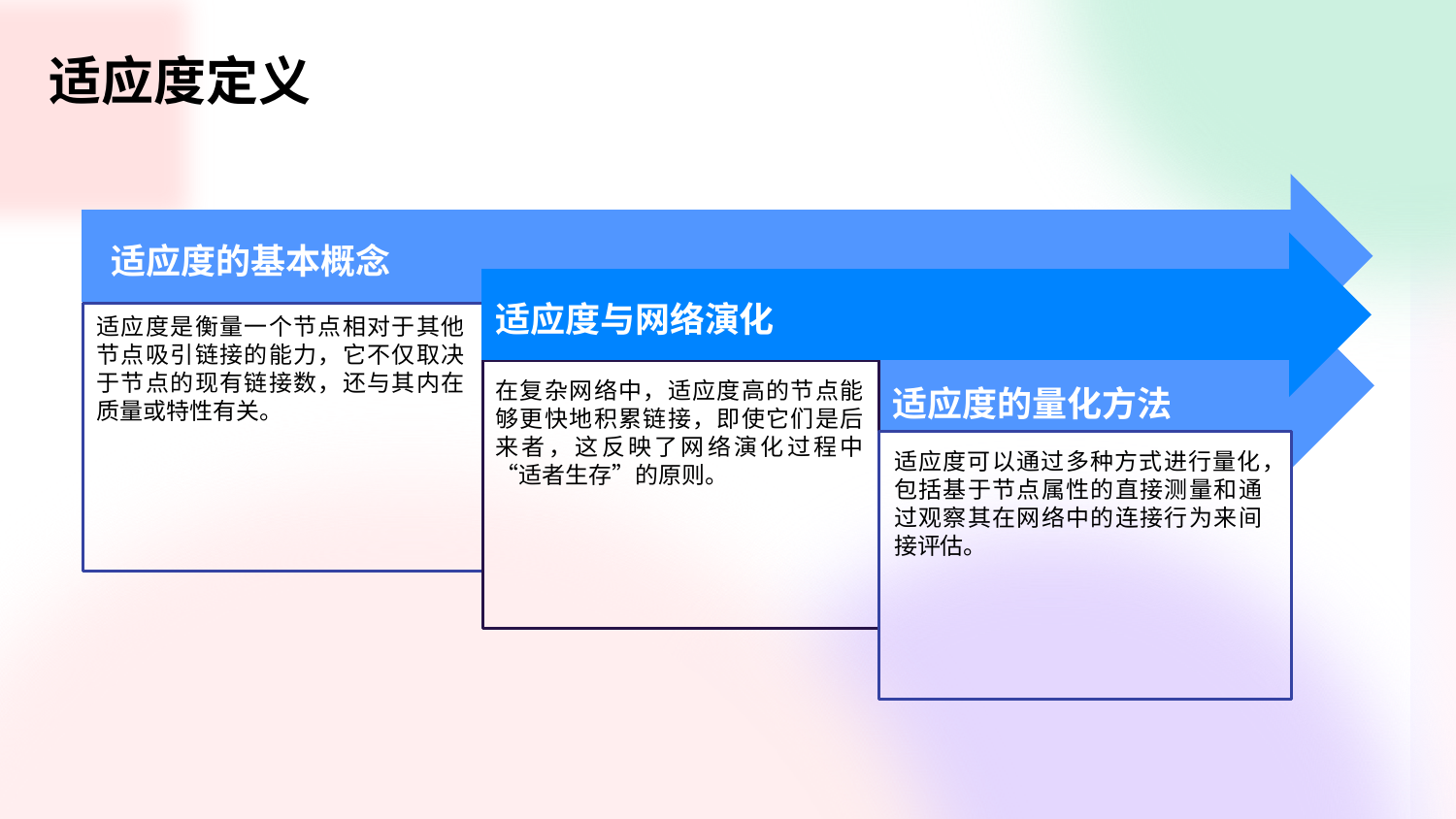

适应度定义

适应度的基本概念

适应度与网络演化
适应度是衡量一个节点相对于其他节点吸引链接的能力，它不仅取决于节点的现有链接数，还与其内在质量或特性有关。

在复杂网络中，适应度高的节点能够更快地积累链接，即使它们是后来者，这反映了网络演化过程中“适者生存”的原则。

适应度的量化方法

适应度可以通过多种方式进行量化，包括基于节点属性的直接测量和通过观察其在网络中的连接行为来间接评估。